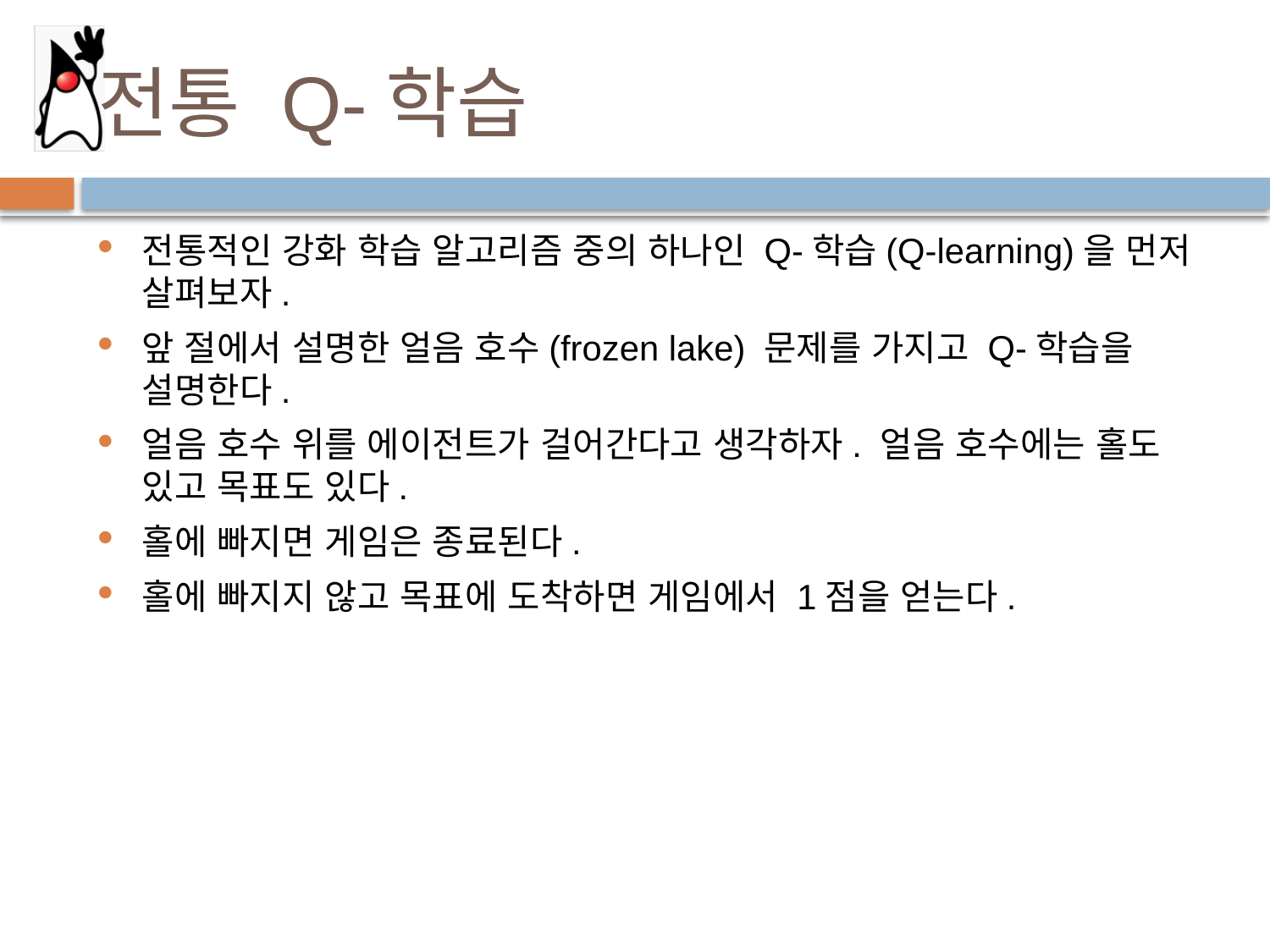

# 전통 Q-학습
전통적인 강화 학습 알고리즘 중의 하나인 Q-학습(Q-learning)을 먼저 살펴보자.
앞 절에서 설명한 얼음 호수(frozen lake) 문제를 가지고 Q-학습을 설명한다.
얼음 호수 위를 에이전트가 걸어간다고 생각하자. 얼음 호수에는 홀도 있고 목표도 있다.
홀에 빠지면 게임은 종료된다.
홀에 빠지지 않고 목표에 도착하면 게임에서 1점을 얻는다.